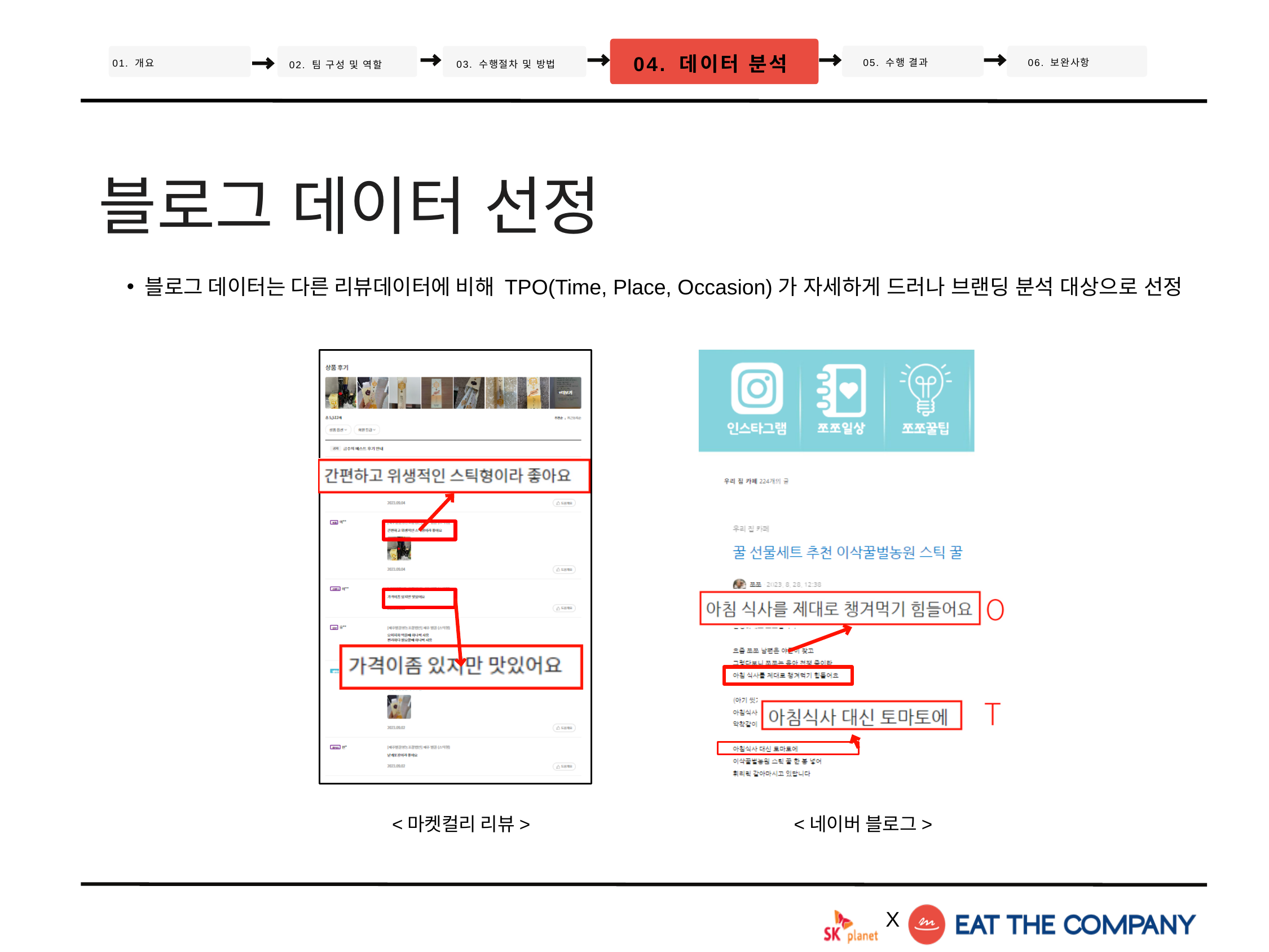

04. 데이터 분석

05. 수행 결과

06. 보완사항

02. 팀 구성 및 역할

01. 개요

03. 수행절차 및 방법

블로그 데이터 선정
블로그 데이터는 다른 리뷰데이터에 비해 TPO(Time, Place, Occasion)가 자세하게 드러나 브랜딩 분석 대상으로 선정

<마켓컬리 리뷰>
<네이버 블로그>

X